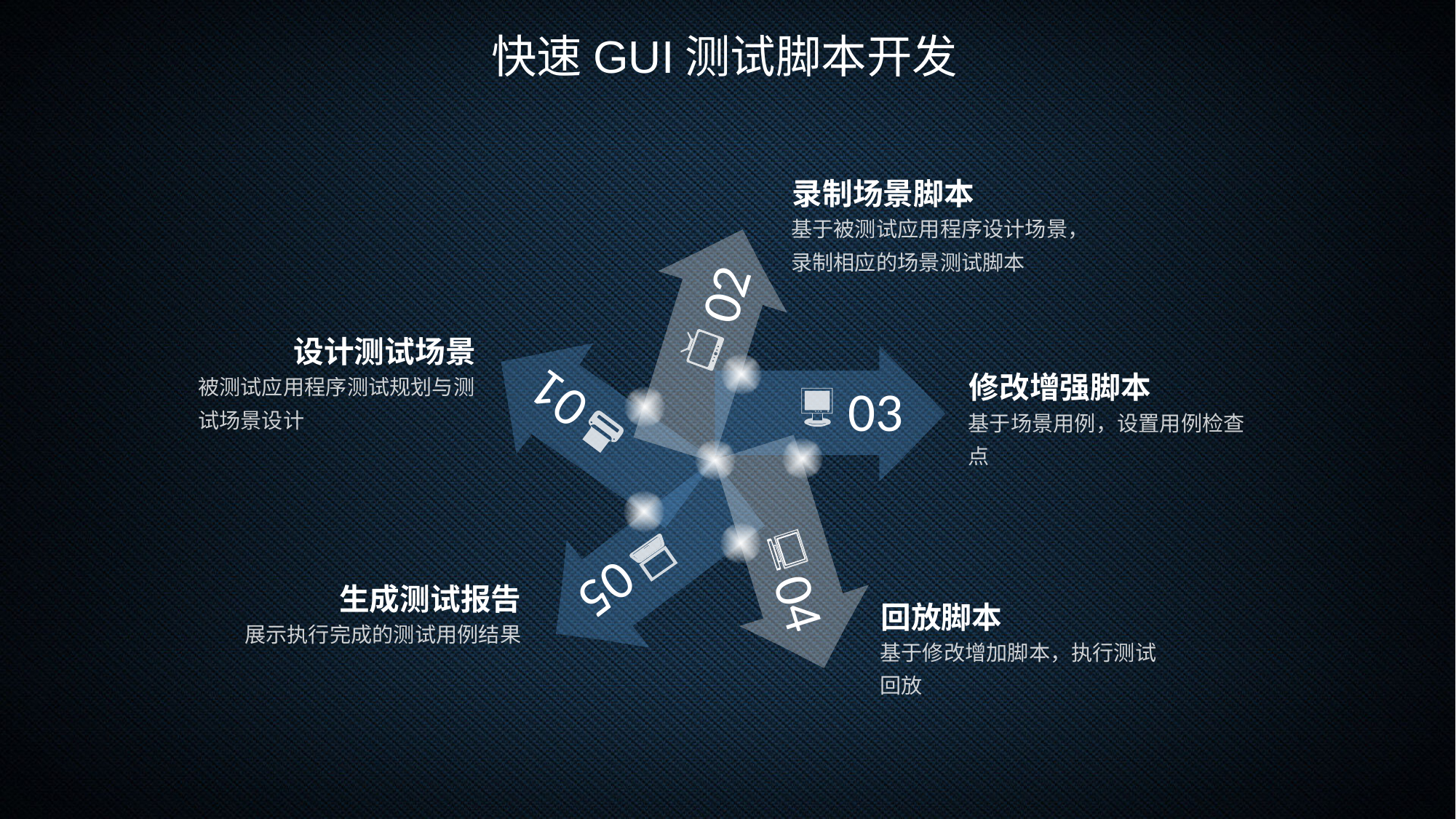

快速GUI测试脚本开发
录制场景脚本
基于被测试应用程序设计场景，录制相应的场景测试脚本

02

设计测试场景
被测试应用程序测试规划与测试场景设计

01

03

修改增强脚本
基于场景用例，设置用例检查点

04

05

生成测试报告
展示执行完成的测试用例结果
回放脚本
基于修改增加脚本，执行测试回放